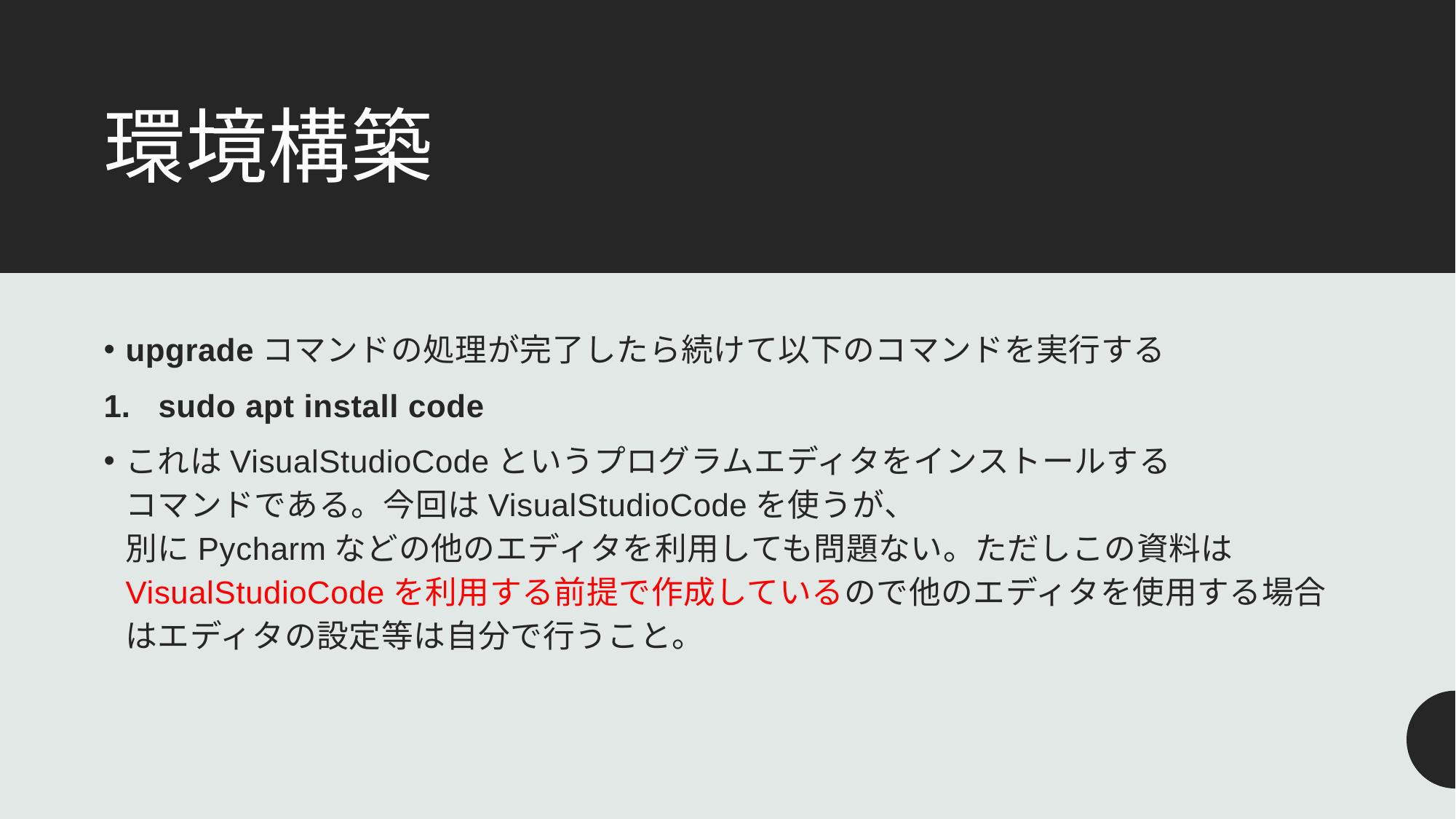

# 環境構築
upgradeコマンドの処理が完了したら続けて以下のコマンドを実行する
sudo apt install code
これはVisualStudioCodeというプログラムエディタをインストールする
コマンドである。今回はVisualStudioCodeを使うが、
別にPycharmなどの他のエディタを利用しても問題ない。ただしこの資料はVisualStudioCodeを利用する前提で作成しているので他のエディタを使用する場合はエディタの設定等は自分で行うこと。